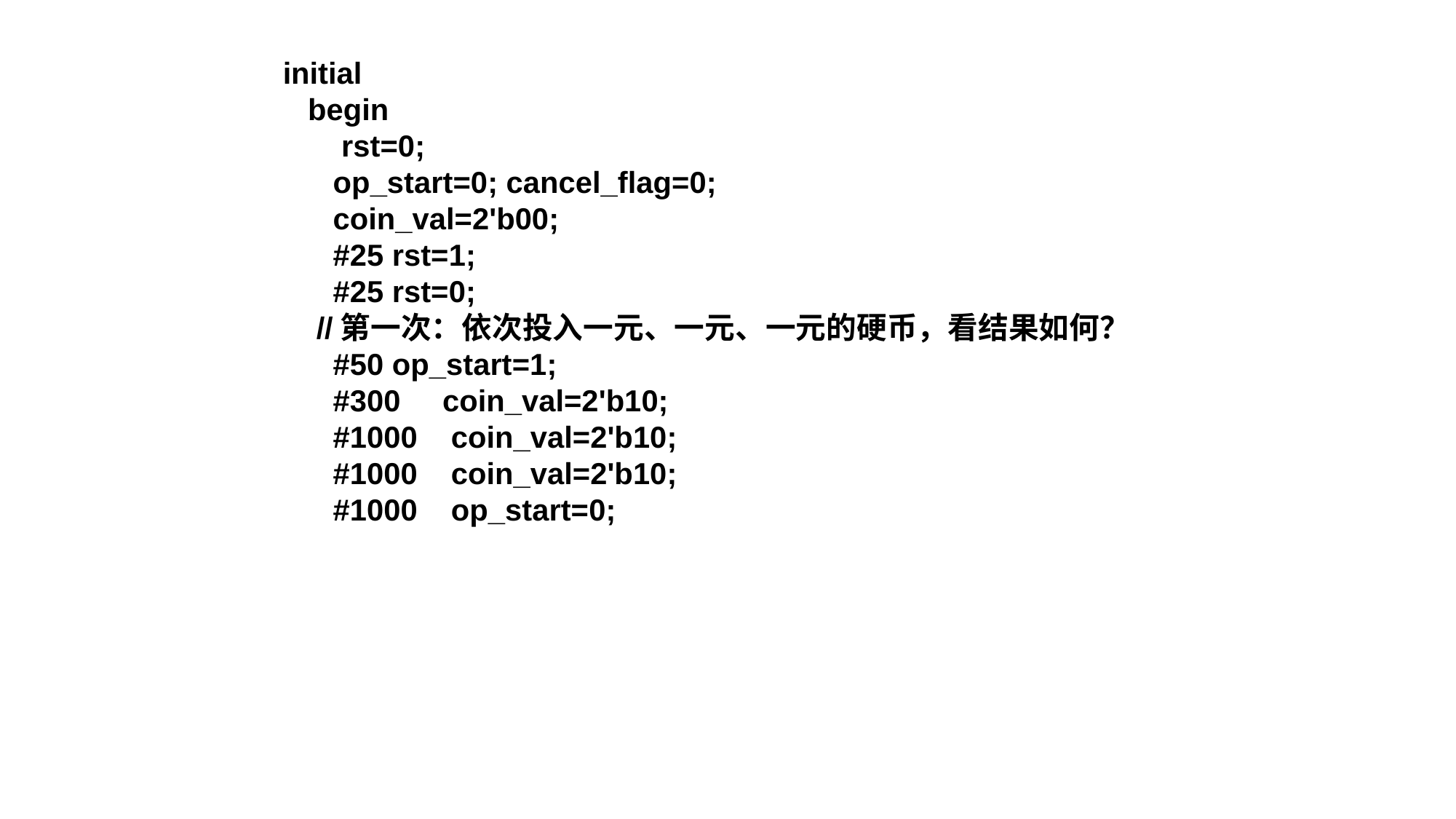

initial
   begin
       rst=0;
      op_start=0; cancel_flag=0;
      coin_val=2'b00;
      #25 rst=1;
      #25 rst=0;
    //第一次：依次投入一元、一元、一元的硬币，看结果如何？
      #50 op_start=1;
      #300     coin_val=2'b10;
      #1000    coin_val=2'b10;
      #1000    coin_val=2'b10;
      #1000    op_start=0;